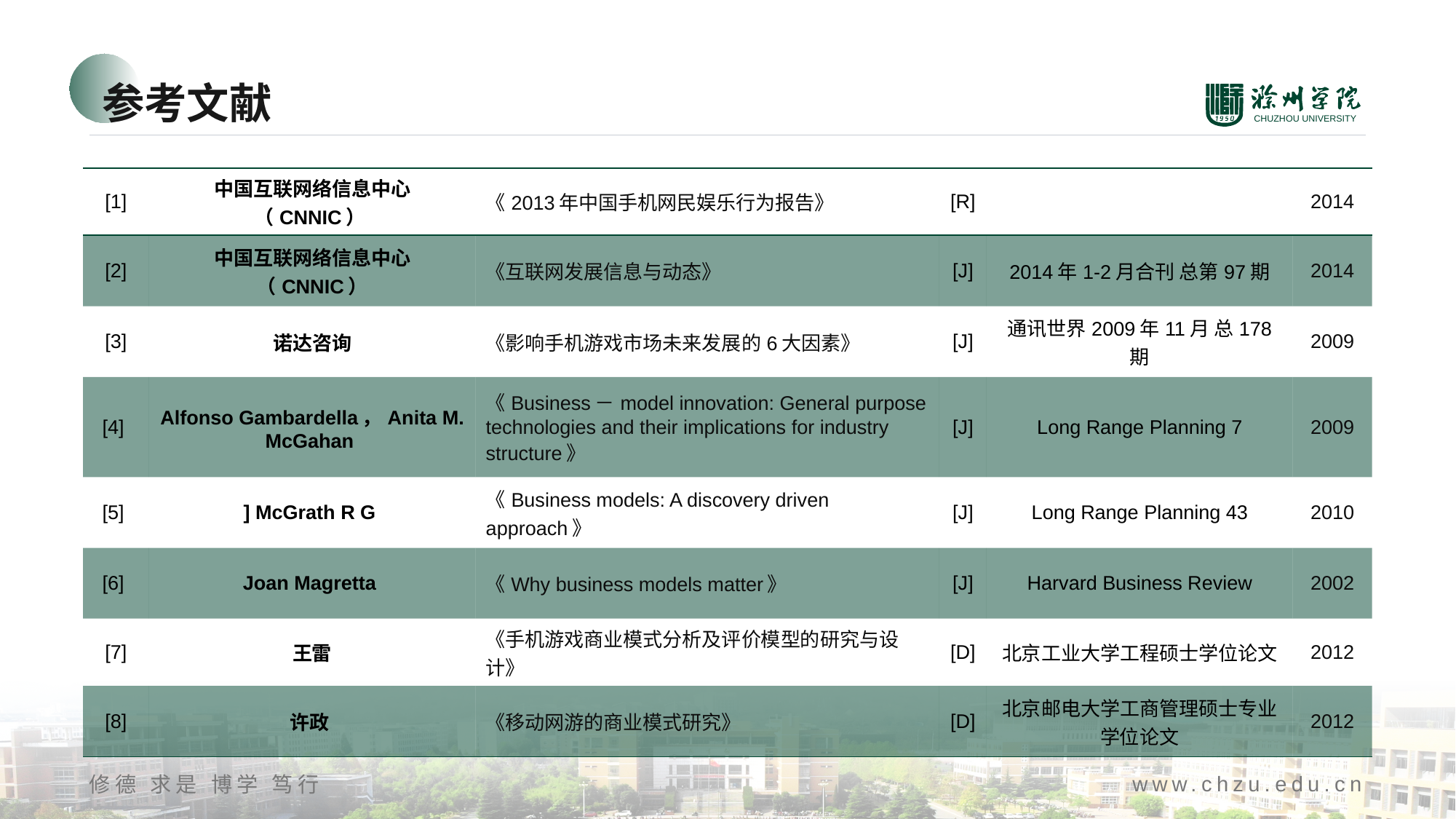

参考文献
| [1] | 中国互联网络信息中心（CNNIC） | 《2013年中国手机网民娱乐行为报告》 | [R] |  | 2014 |
| --- | --- | --- | --- | --- | --- |
| [2] | 中国互联网络信息中心（CNNIC） | 《互联网发展信息与动态》 | [J] | 2014年1-2月合刊 总第97期 | 2014 |
| [3] | 诺达咨询 | 《影响手机游戏市场未来发展的6大因素》 | [J] | 通讯世界2009年11月 总178 期 | 2009 |
| [4] | Alfonso Gambardella，Anita M. McGahan | 《Business－model innovation: General purpose technologies and their implications for industry structure》 | [J] | Long Range Planning 7 | 2009 |
| [5] | ] McGrath R G | 《Business models: A discovery driven approach》 | [J] | Long Range Planning 43 | 2010 |
| [6] | Joan Magretta | 《Why business models matter》 | [J] | Harvard Business Review | 2002 |
| [7] | 王雷 | 《手机游戏商业模式分析及评价模型的研究与设计》 | [D] | 北京工业大学工程硕士学位论文 | 2012 |
| [8] | 许政 | 《移动网游的商业模式研究》 | [D] | 北京邮电大学工商管理硕士专业学位论文 | 2012 |